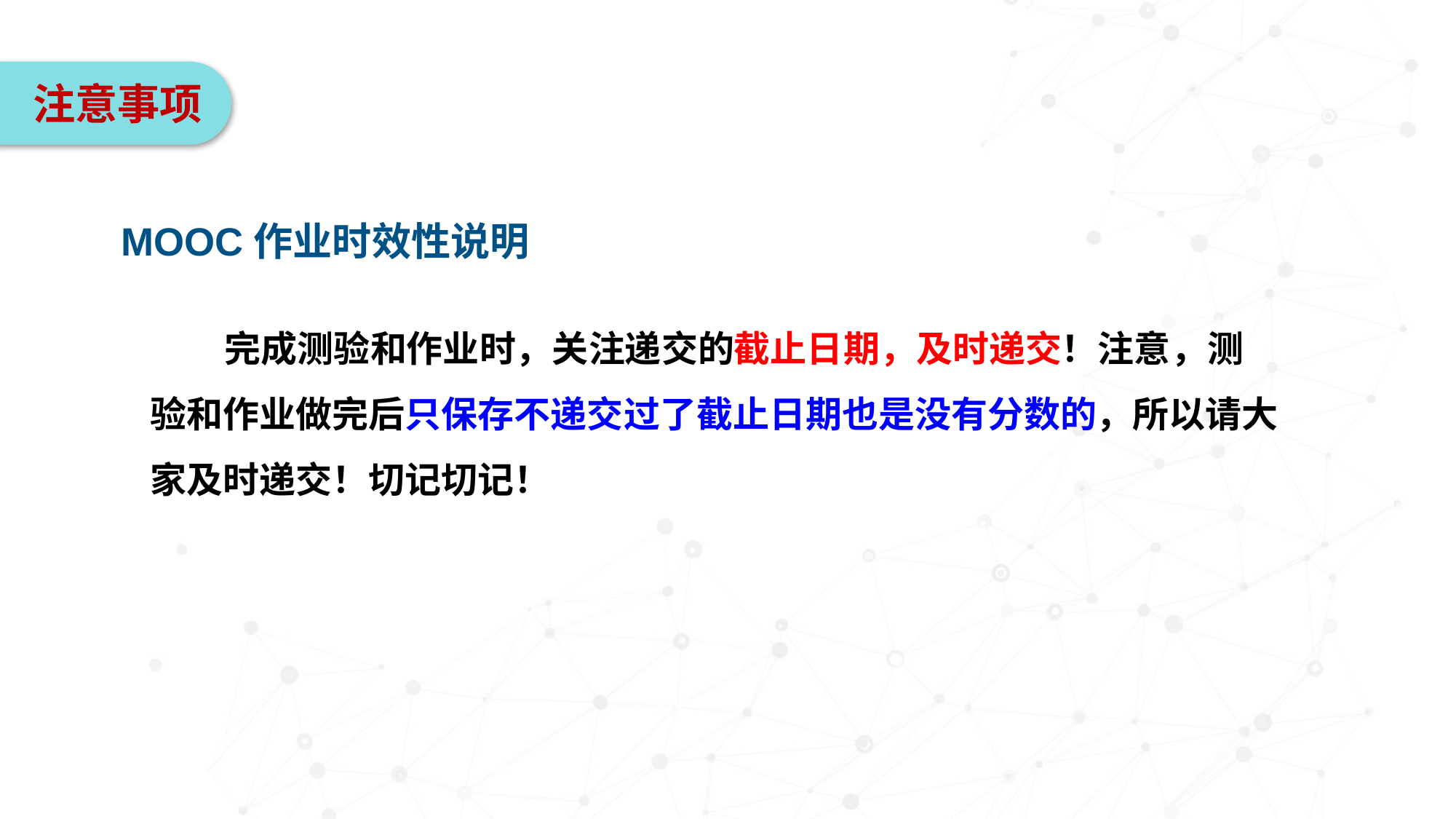

注意事项
MOOC作业时效性说明
        完成测验和作业时，关注递交的截止日期，及时递交！注意，测验和作业做完后只保存不递交过了截止日期也是没有分数的，所以请大家及时递交！切记切记！